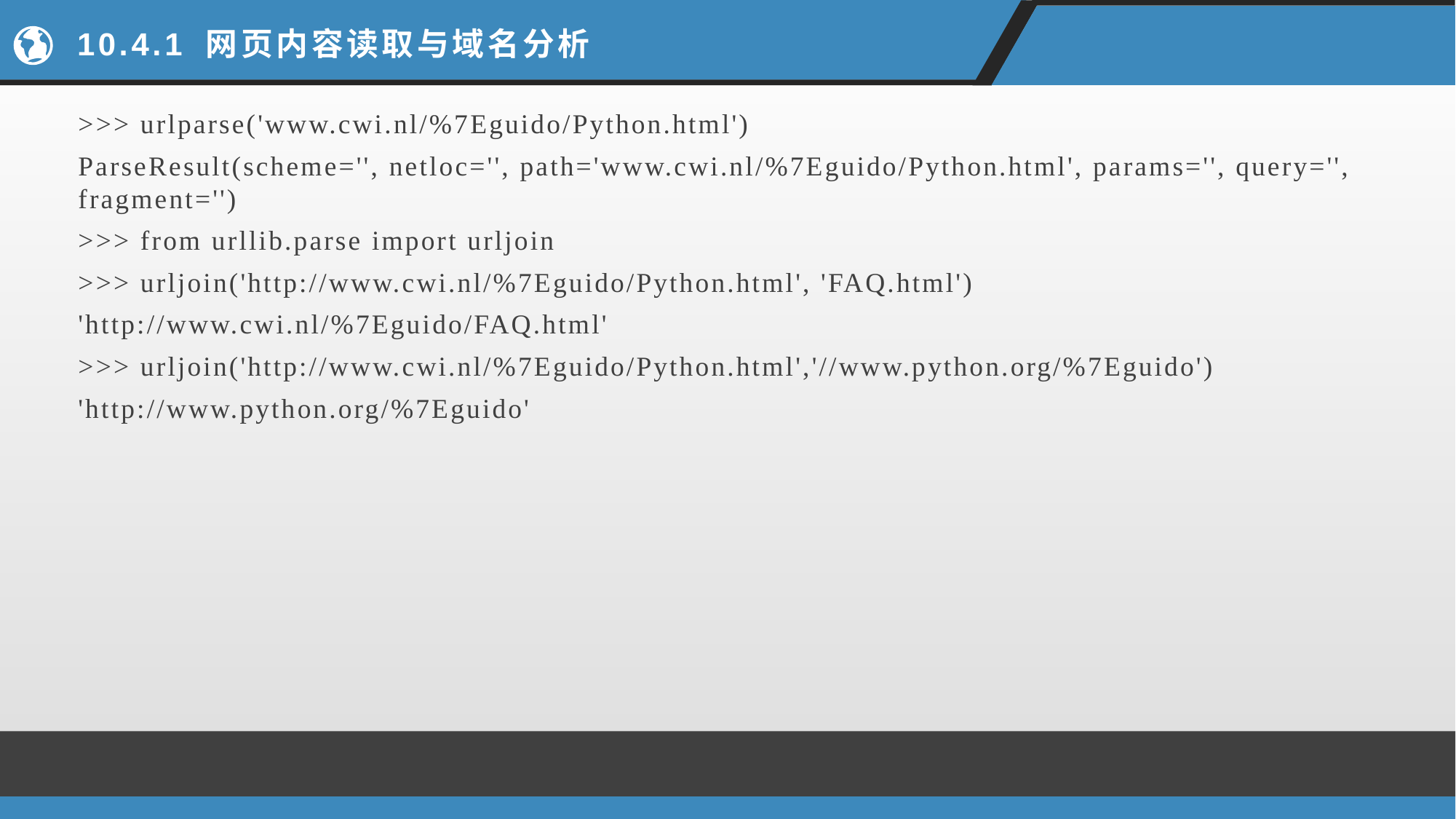

# 10.4.1 网页内容读取与域名分析

>>> urlparse('www.cwi.nl/%7Eguido/Python.html')
ParseResult(scheme='', netloc='', path='www.cwi.nl/%7Eguido/Python.html', params='', query='', fragment='')
>>> from urllib.parse import urljoin
>>> urljoin('http://www.cwi.nl/%7Eguido/Python.html', 'FAQ.html')
'http://www.cwi.nl/%7Eguido/FAQ.html'
>>> urljoin('http://www.cwi.nl/%7Eguido/Python.html','//www.python.org/%7Eguido')
'http://www.python.org/%7Eguido'